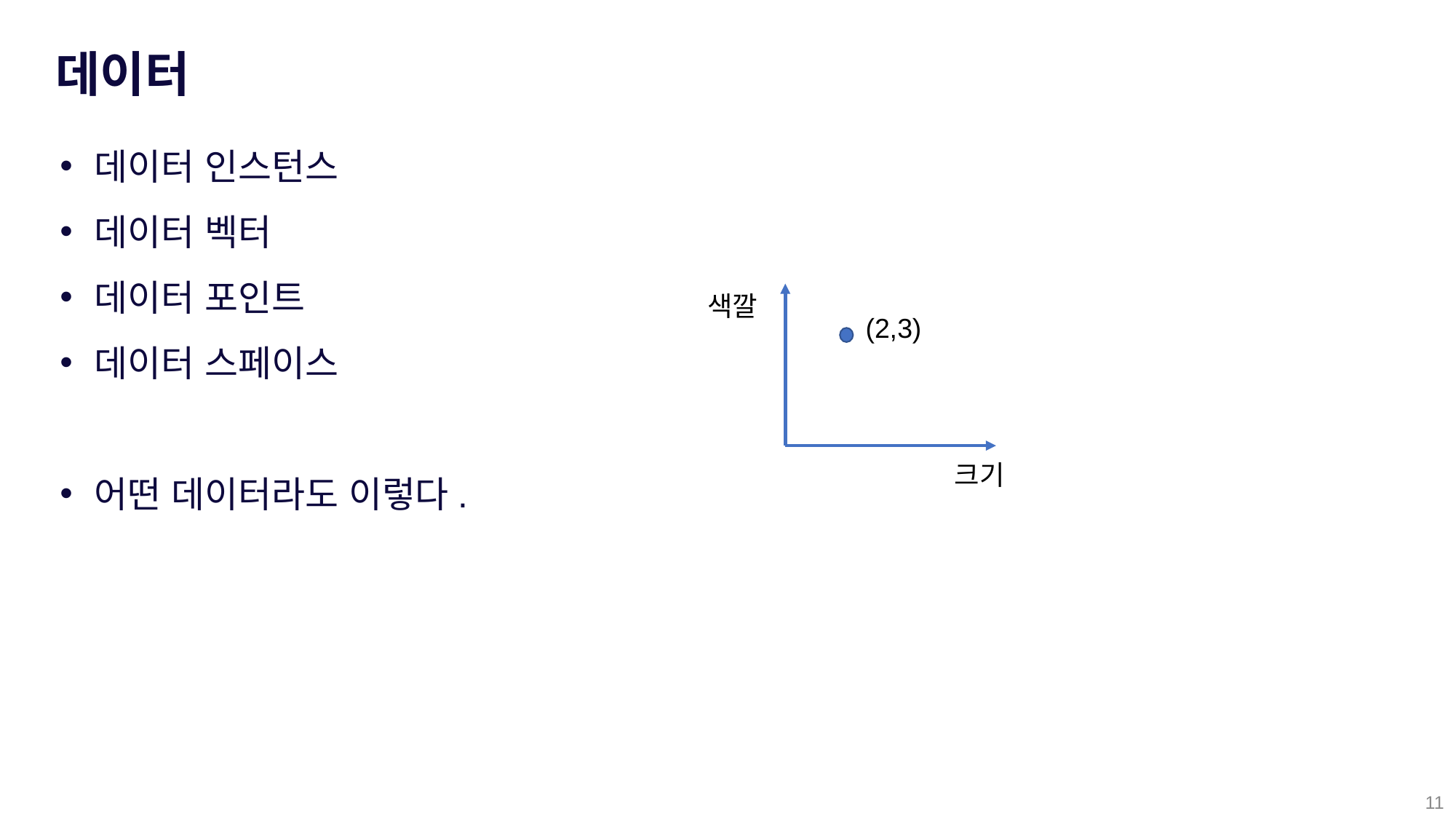

데이터

데이터 인스턴스
데이터 벡터
데이터 포인트
데이터 스페이스

어떤 데이터라도 이렇다.
색깔
(2,3)

크기
11